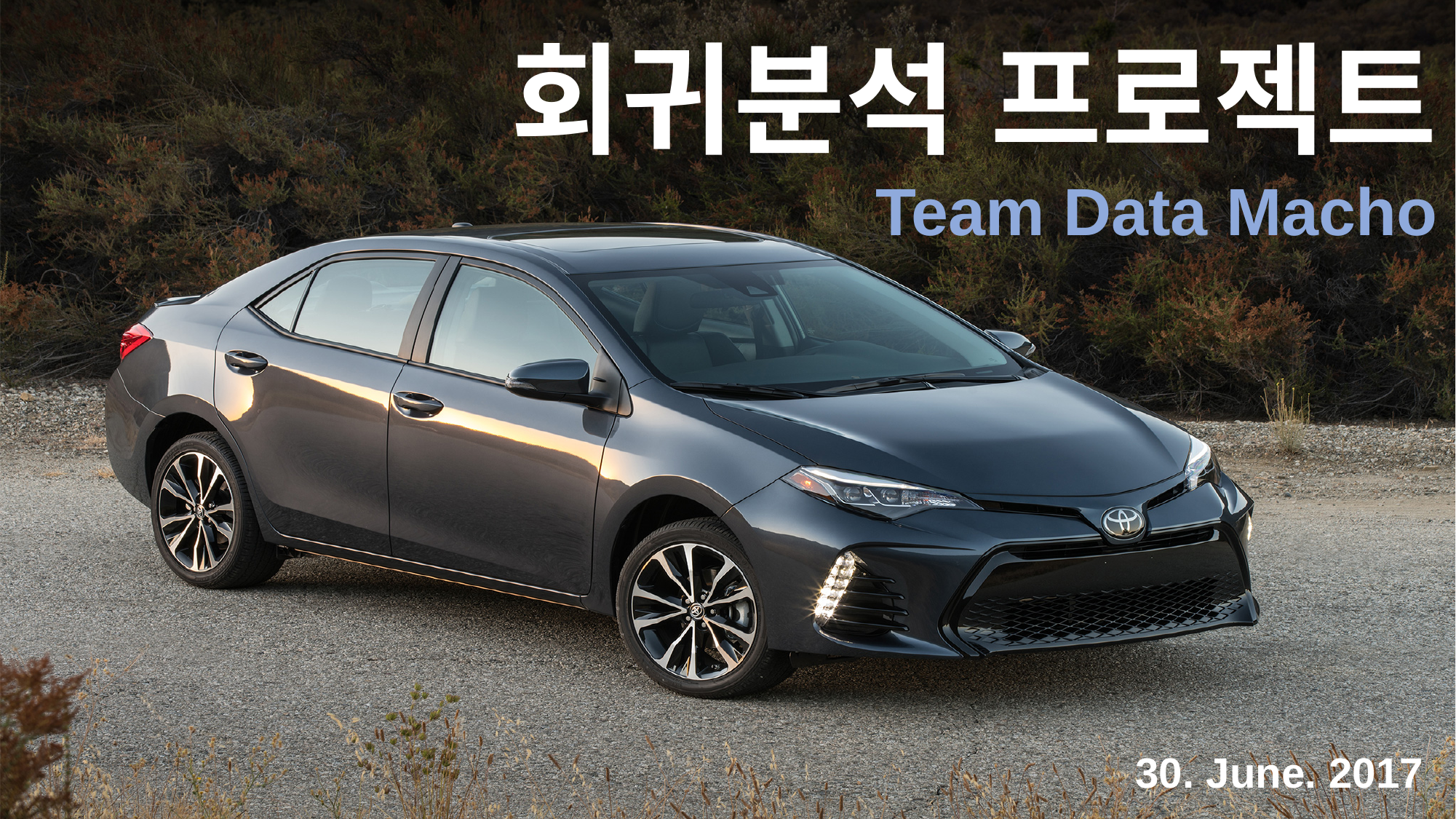

회귀분석 프로젝트
Team Data Macho
30. June. 2017